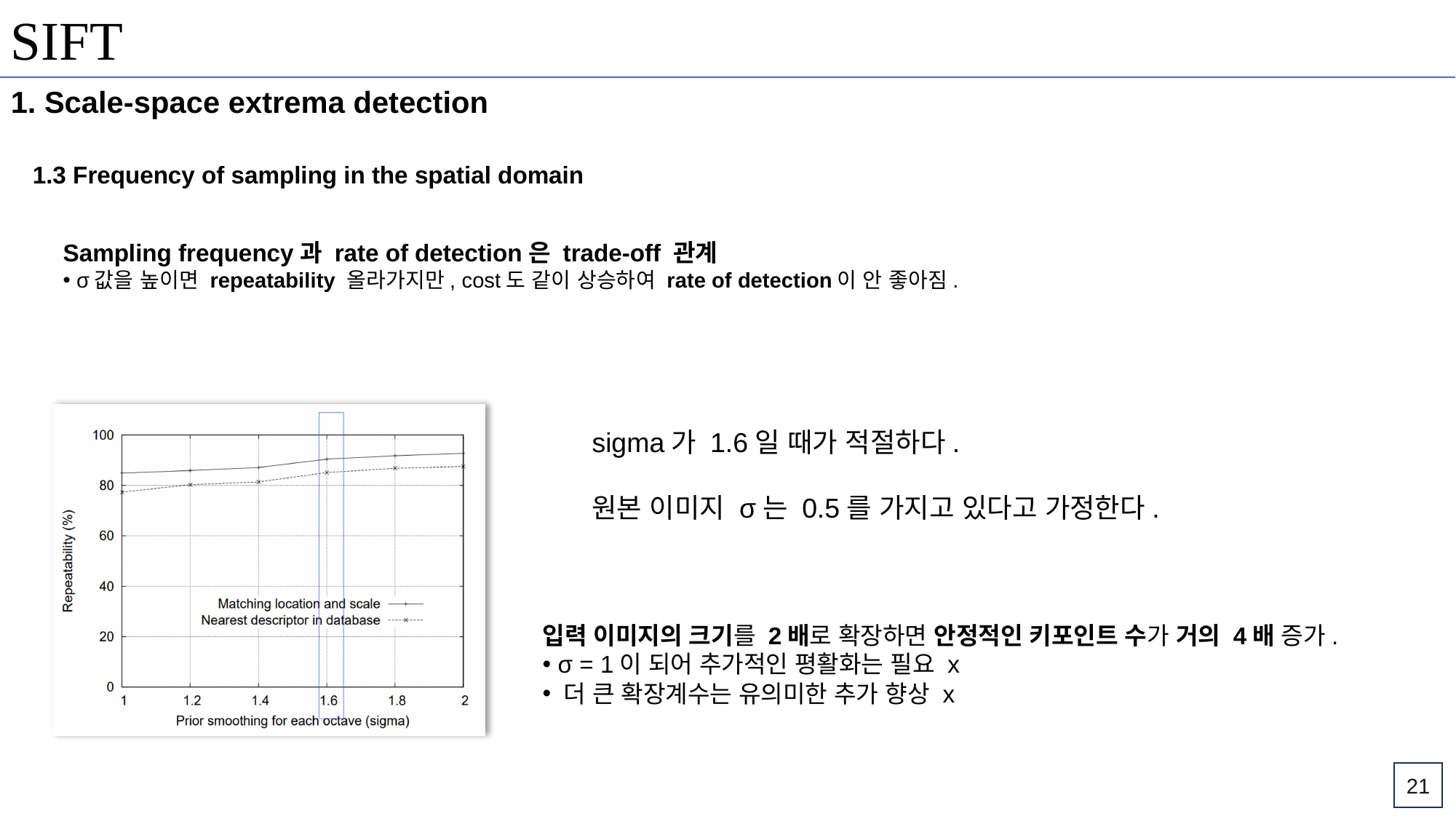

SIFT
1. Scale-space extrema detection
1.3 Frequency of sampling in the spatial domain
Sampling frequency과 rate of detection은 trade-off 관계
 σ값을 높이면 repeatability 올라가지만, cost도 같이 상승하여 rate of detection이 안 좋아짐.

sigma가 1.6일 때가 적절하다.

원본 이미지 σ는 0.5를 가지고 있다고 가정한다.
입력 이미지의 크기를 2배로 확장하면 안정적인 키포인트 수가 거의 4배 증가.
 σ = 1이 되어 추가적인 평활화는 필요 x
 더 큰 확장계수는 유의미한 추가 향상 x
21